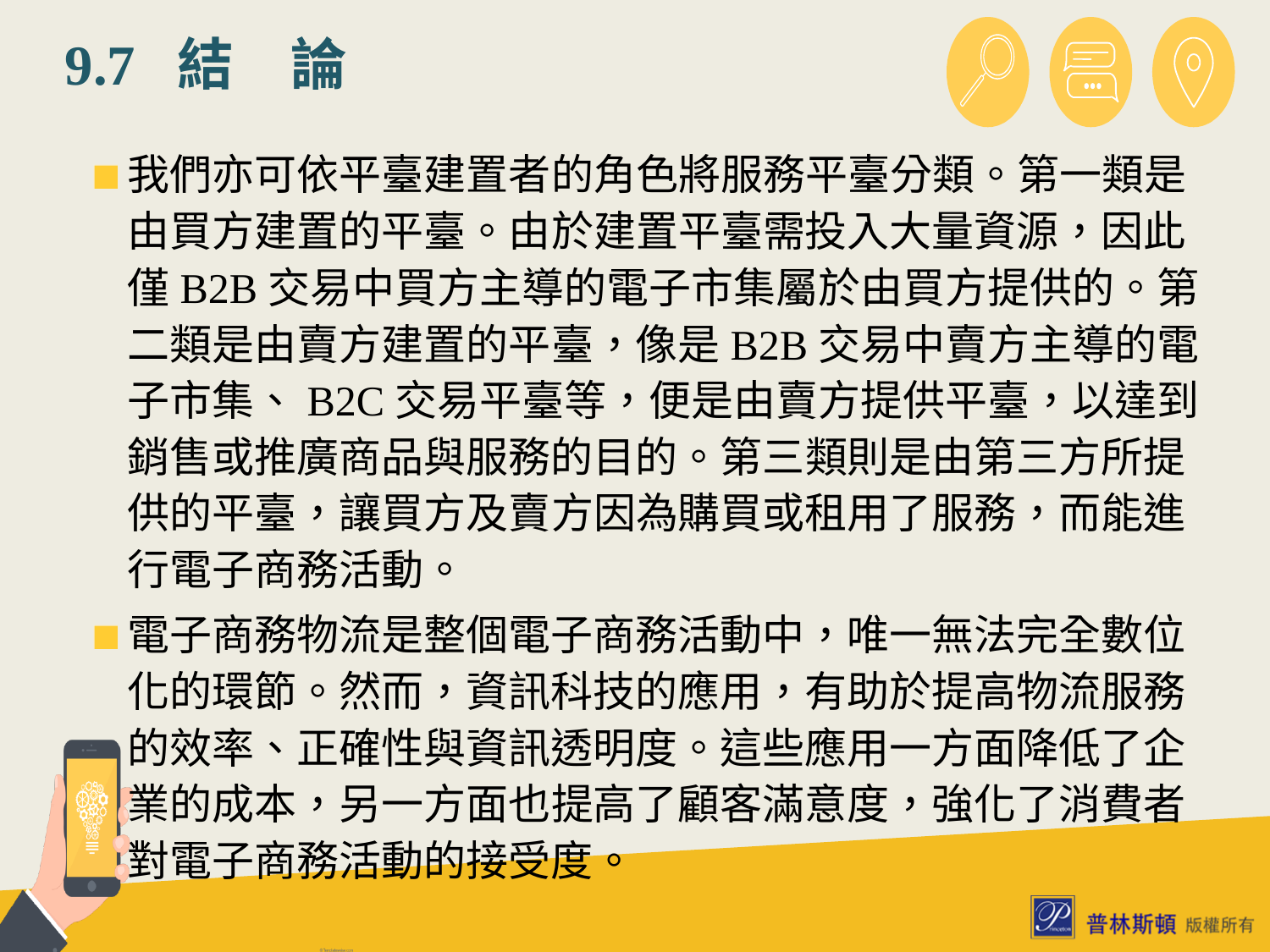

# 9.7  結　論
我們亦可依平臺建置者的角色將服務平臺分類。第一類是由買方建置的平臺。由於建置平臺需投入大量資源，因此僅B2B交易中買方主導的電子市集屬於由買方提供的。第二類是由賣方建置的平臺，像是B2B交易中賣方主導的電子市集、B2C交易平臺等，便是由賣方提供平臺，以達到銷售或推廣商品與服務的目的。第三類則是由第三方所提供的平臺，讓買方及賣方因為購買或租用了服務，而能進行電子商務活動。
電子商務物流是整個電子商務活動中，唯一無法完全數位化的環節。然而，資訊科技的應用，有助於提高物流服務的效率、正確性與資訊透明度。這些應用一方面降低了企業的成本，另一方面也提高了顧客滿意度，強化了消費者對電子商務活動的接受度。